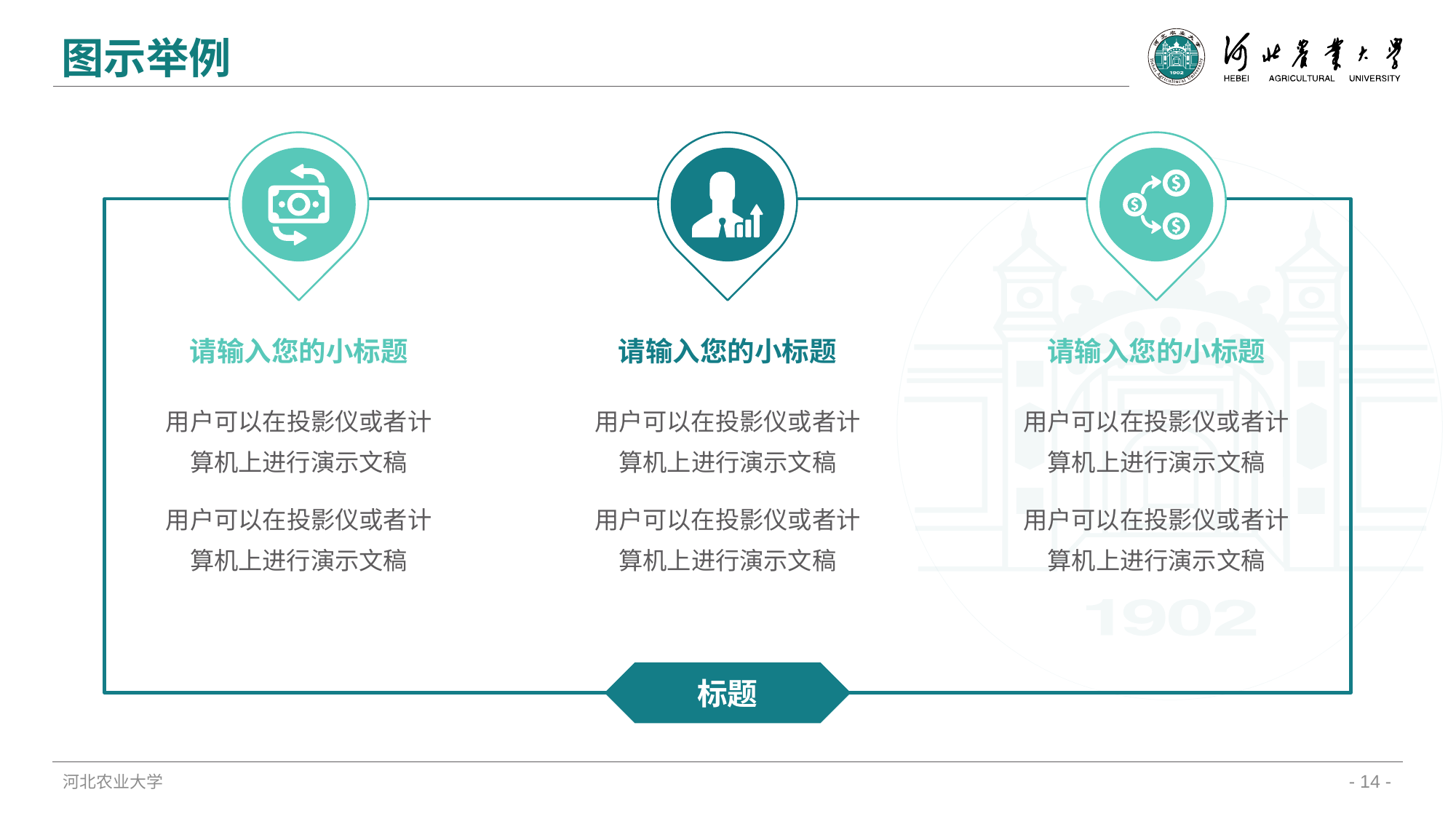

图示举例

请输入您的小标题
请输入您的小标题
请输入您的小标题
用户可以在投影仪或者计算机上进行演示文稿
用户可以在投影仪或者计算机上进行演示文稿
用户可以在投影仪或者计算机上进行演示文稿
用户可以在投影仪或者计算机上进行演示文稿
用户可以在投影仪或者计算机上进行演示文稿
用户可以在投影仪或者计算机上进行演示文稿
标题
河北农业大学
- 14 -